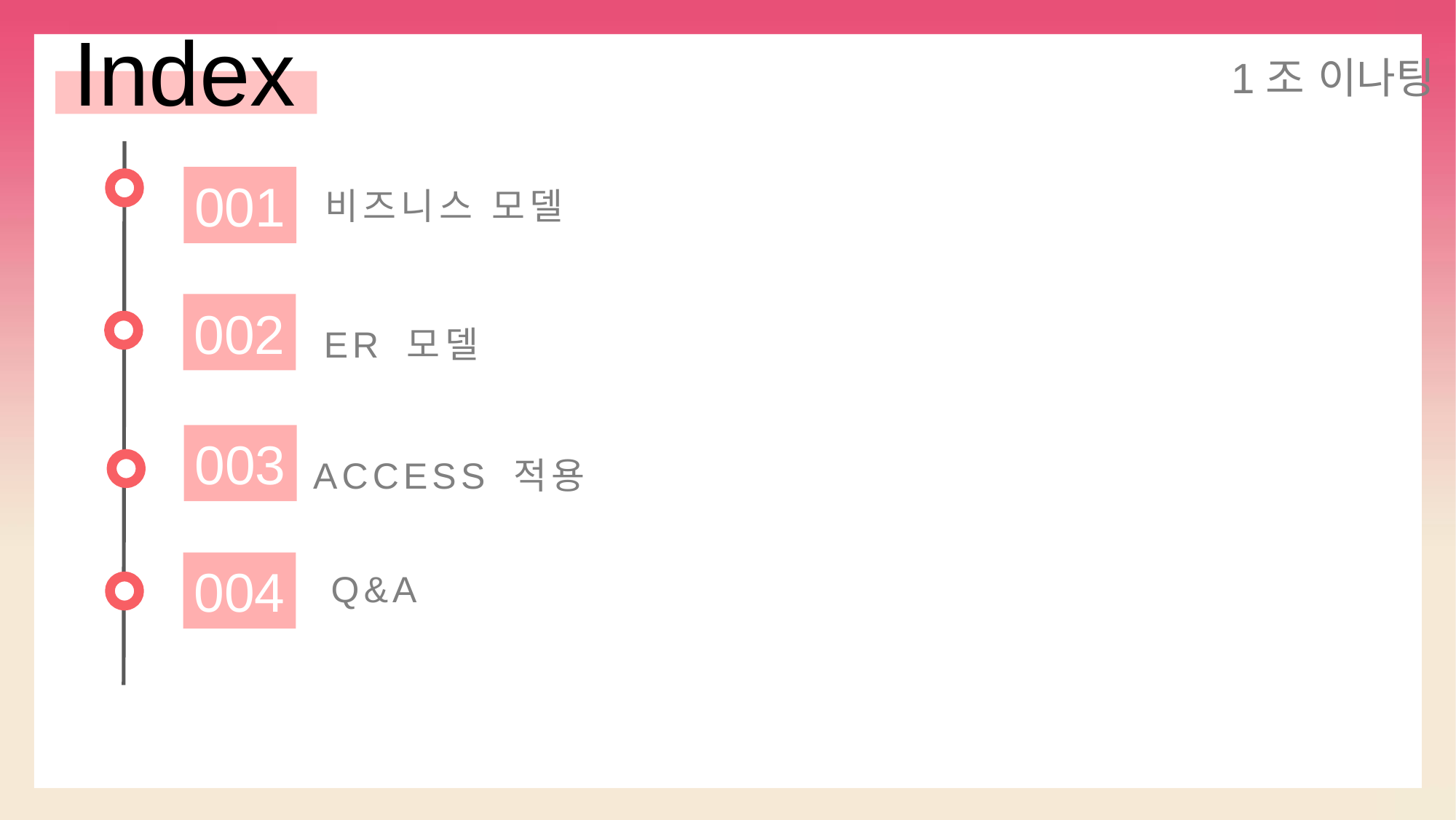

Index

1조 이나팅
001

비즈니스 모델
002

ER 모델
003
ACCESS 적용

004
Q&A

2